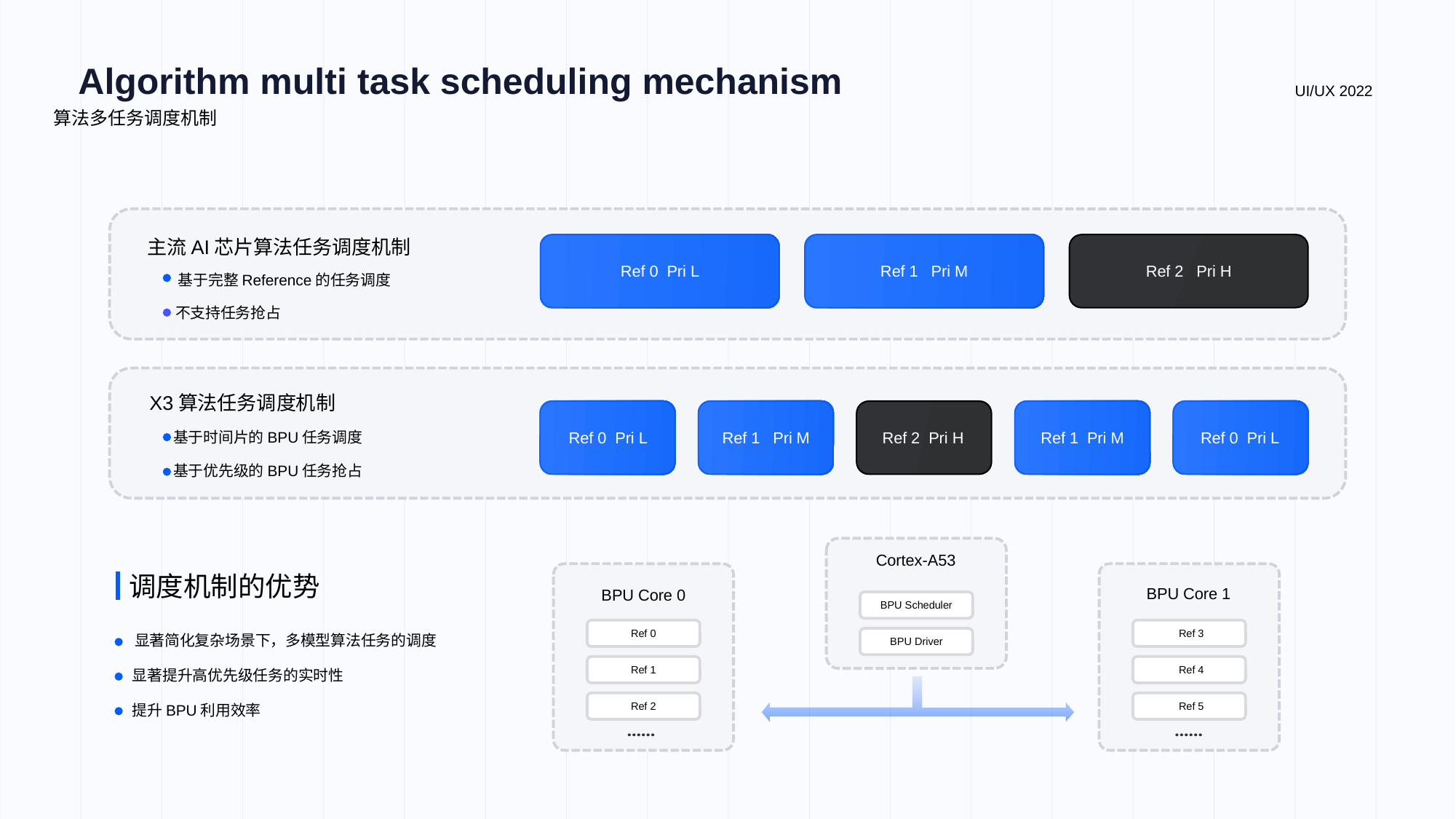

Algorithm multi task scheduling mechanism
UI/UX 2022
算法多任务调度机制

主流AI芯片算法任务调度机制

Ref 0  Pri L
Ref 1   Pri M
Ref 2   Pri H
基于完整Reference的任务调度

不支持任务抢占

X3算法任务调度机制

Ref 0  Pri L
Ref 1   Pri M
Ref 2  Pri H
Ref 1  Pri M
Ref 0  Pri L
基于时间片的BPU任务调度

基于优先级的BPU任务抢占

Cortex-A53
调度机制的优势

BPU Core 1
BPU Core 0

BPU Scheduler

Ref 0
Ref 3
显著简化复杂场景下，多模型算法任务的调度

BPU Driver

Ref 1
Ref 4
显著提升高优先级任务的实时性

Ref 2
Ref 5
提升BPU利用效率